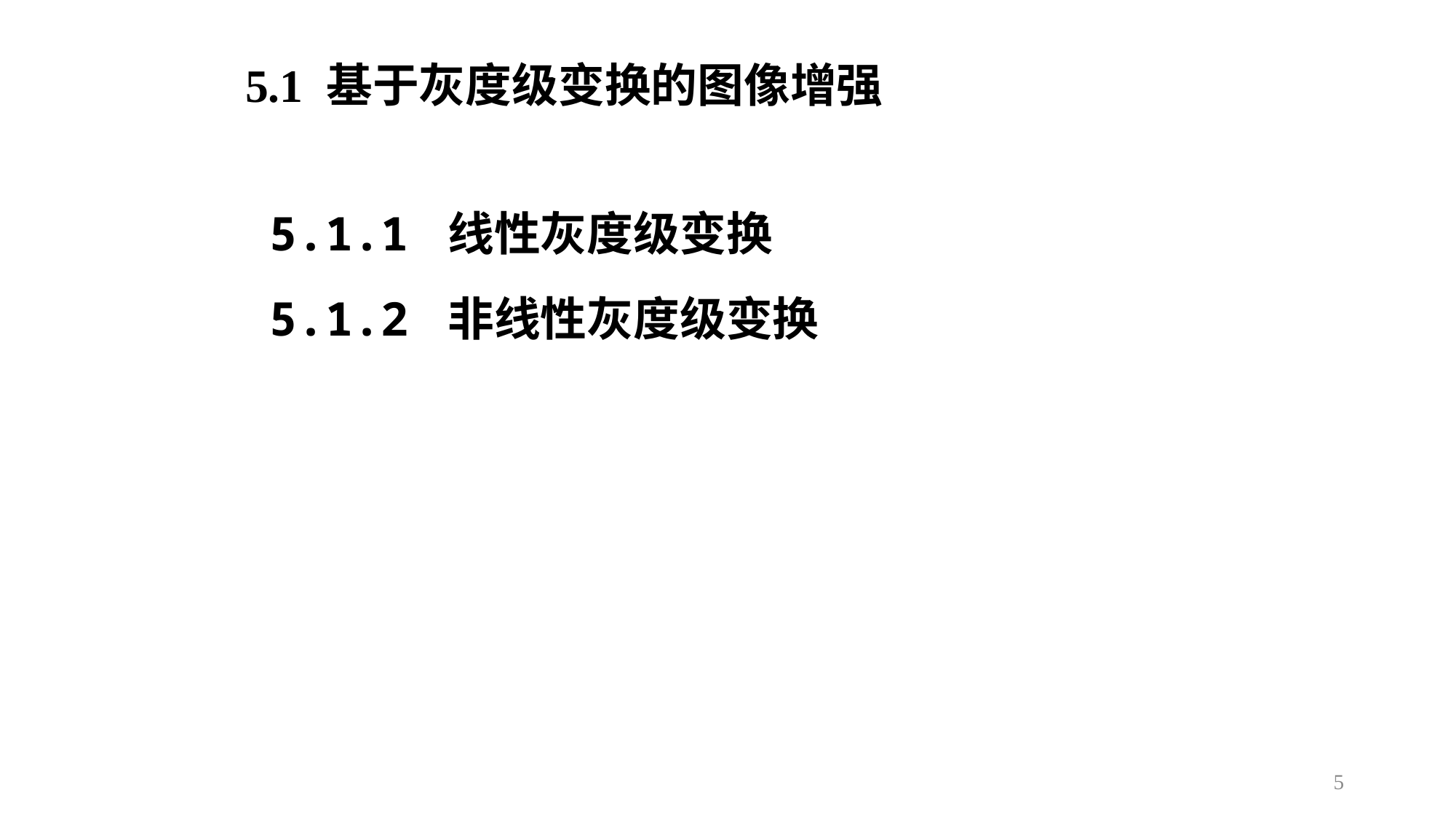

5.1 基于灰度级变换的图像增强
5.1.1 线性灰度级变换
5.1.2 非线性灰度级变换
5